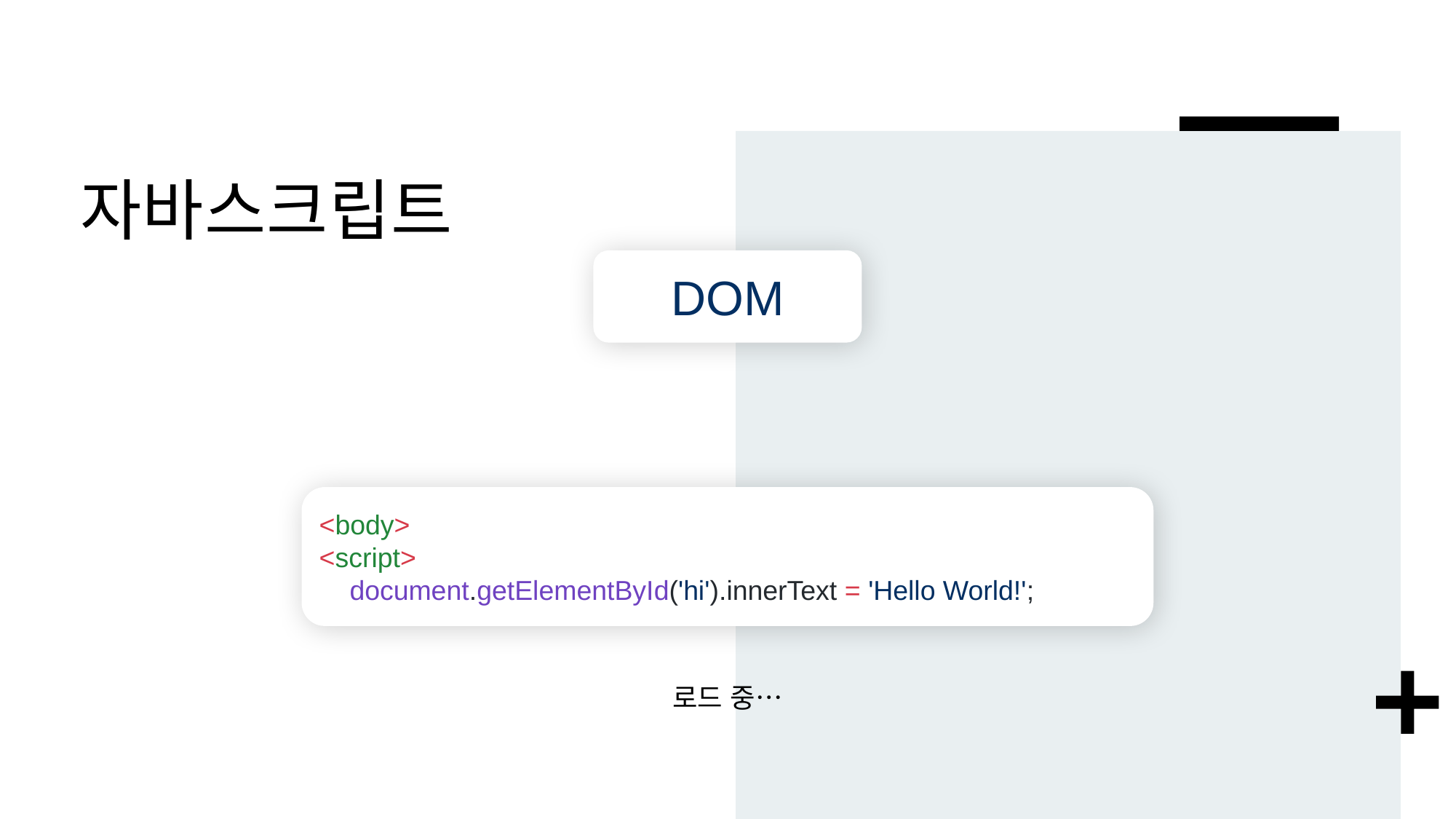

# 자바스크립트
DOM
<body>
<script>
    document.getElementById('hi').innerText = 'Hello World!';
로드 중…